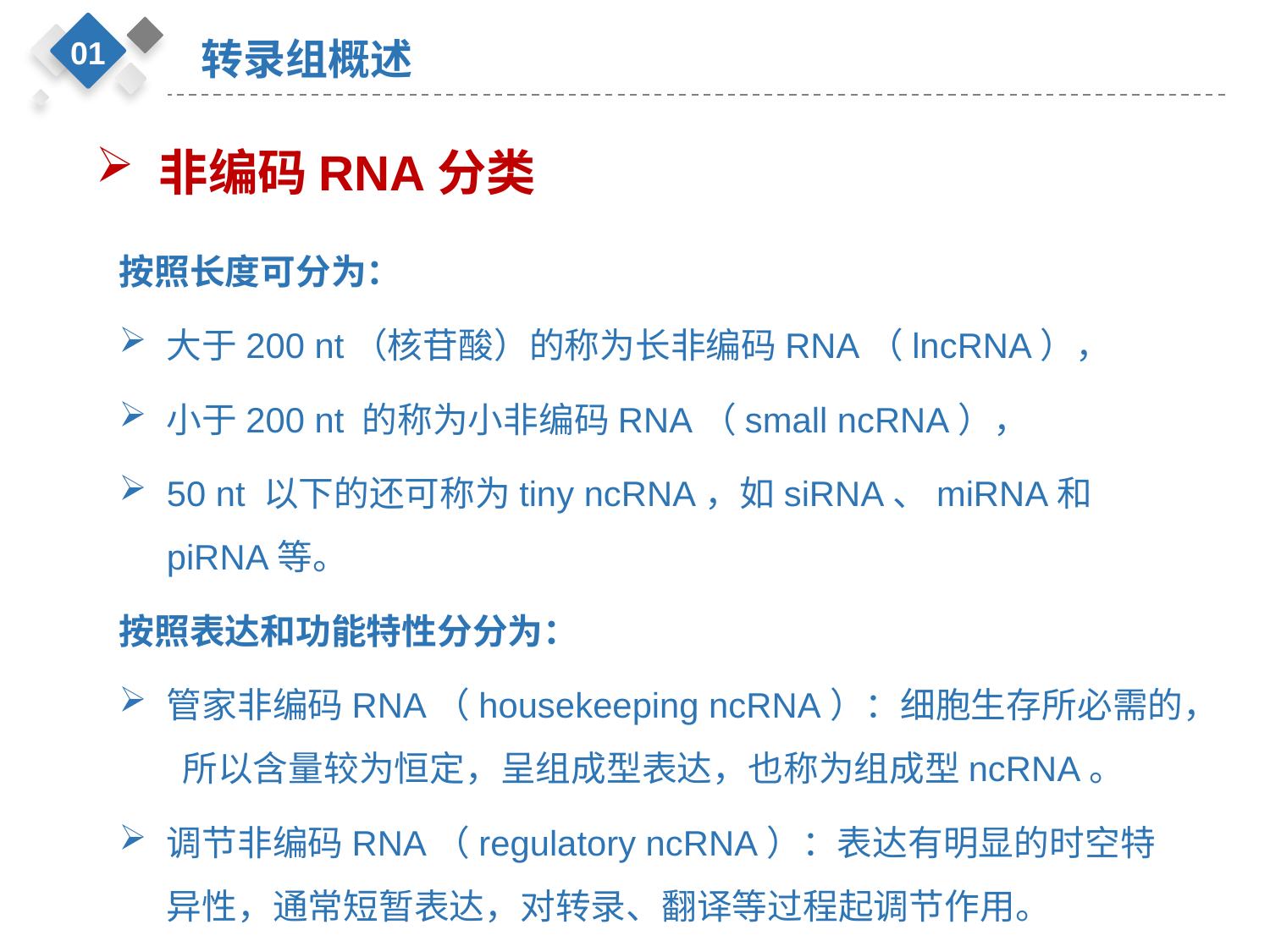

01

转录组概述
非编码RNA分类

按照长度可分为：
大于200 nt（核苷酸）的称为长非编码RNA（lncRNA），
小于200 nt 的称为小非编码RNA（small ncRNA），
50 nt 以下的还可称为tiny ncRNA，如siRNA、miRNA和piRNA等。
按照表达和功能特性分分为：
管家非编码RNA（housekeeping ncRNA）：细胞生存所必需的，  所以含量较为恒定，呈组成型表达，也称为组成型ncRNA。
调节非编码RNA（regulatory ncRNA）：表达有明显的时空特异性，通常短暂表达，对转录、翻译等过程起调节作用。